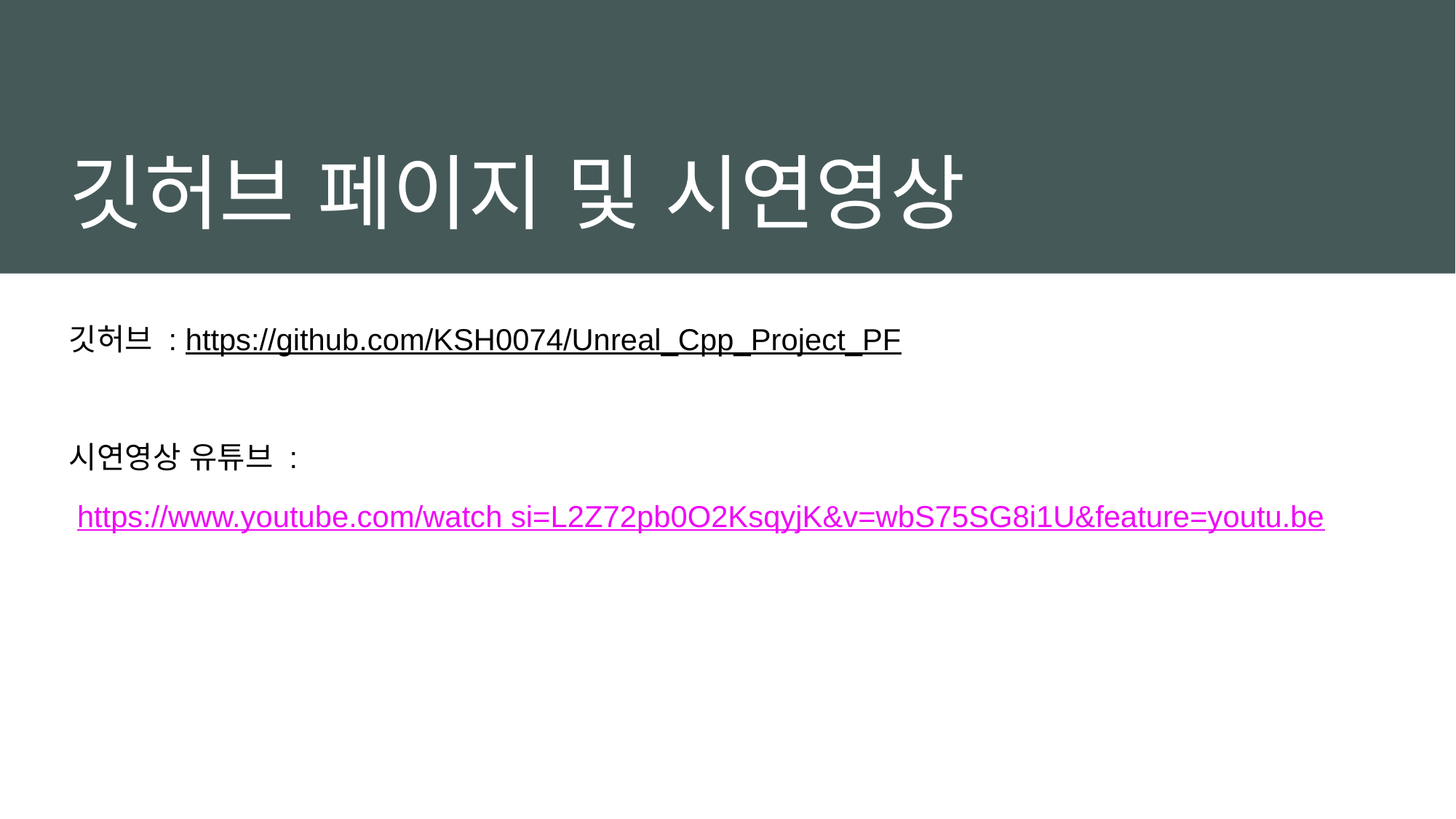

# 깃허브 페이지 및 시연영상
깃허브 : https://github.com/KSH0074/Unreal_Cpp_Project_PF

시연영상 유튜브 :
 https://www.youtube.com/watch si=L2Z72pb0O2KsqyjK&v=wbS75SG8i1U&feature=youtu.be